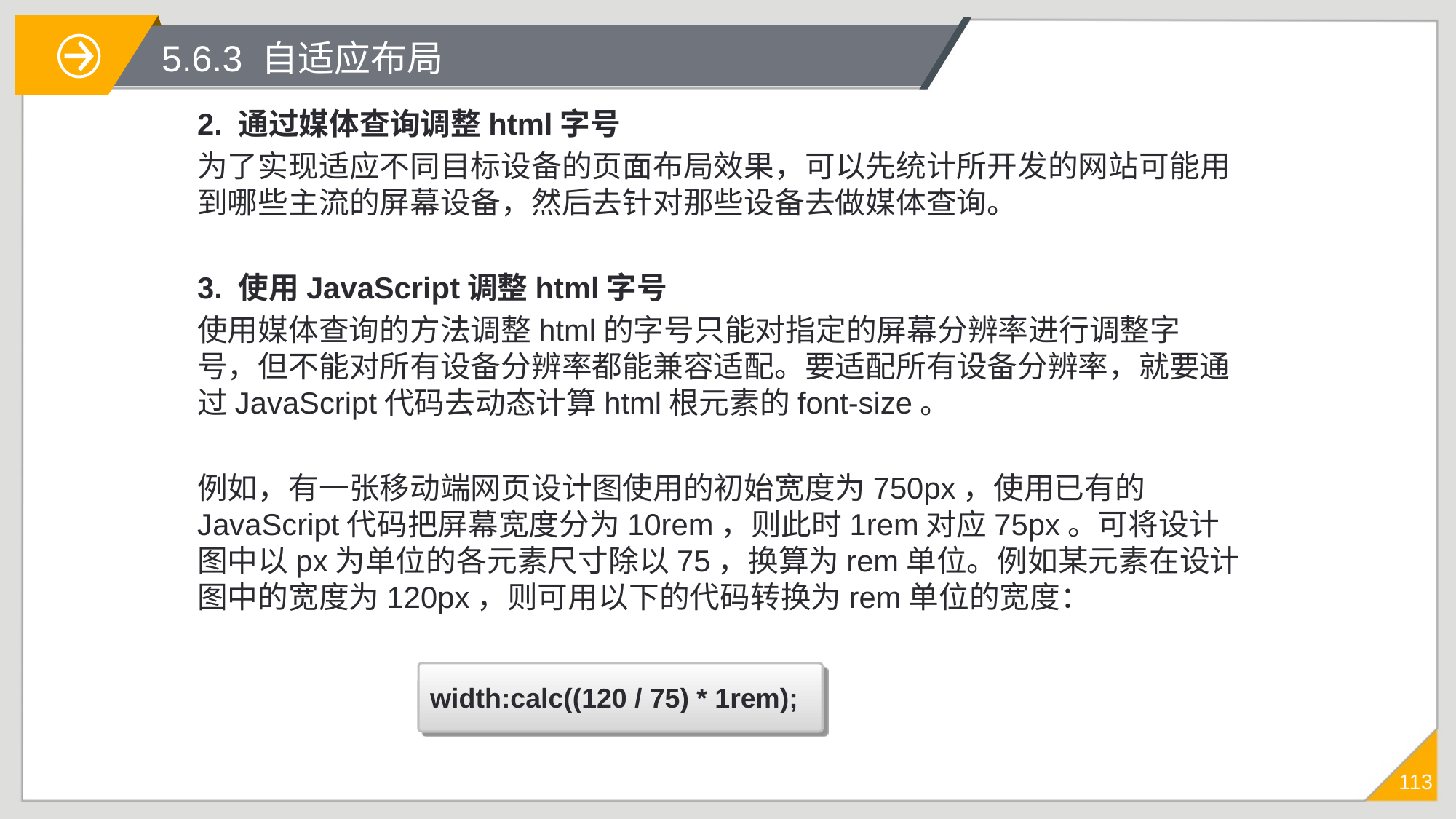

# 5.6.3 自适应布局
2. 通过媒体查询调整html字号
为了实现适应不同目标设备的页面布局效果，可以先统计所开发的网站可能用到哪些主流的屏幕设备，然后去针对那些设备去做媒体查询。

3. 使用JavaScript调整html字号
使用媒体查询的方法调整html的字号只能对指定的屏幕分辨率进行调整字号，但不能对所有设备分辨率都能兼容适配。要适配所有设备分辨率，就要通过JavaScript代码去动态计算html根元素的font-size。

例如，有一张移动端网页设计图使用的初始宽度为750px，使用已有的JavaScript代码把屏幕宽度分为10rem，则此时1rem对应75px。可将设计图中以px为单位的各元素尺寸除以75，换算为rem单位。例如某元素在设计图中的宽度为120px，则可用以下的代码转换为rem单位的宽度：

width:calc((120 / 75) * 1rem);